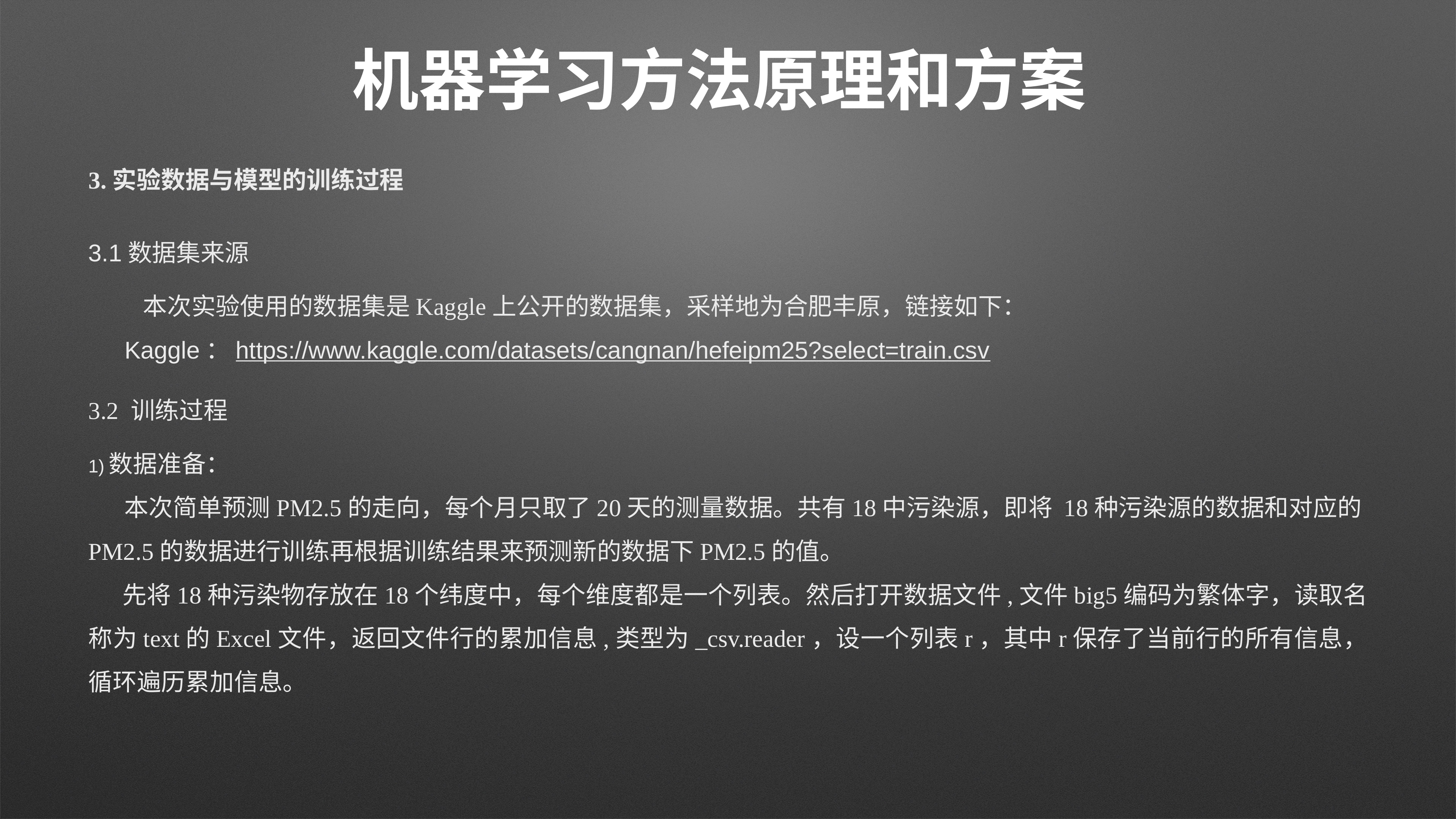

# 机器学习方法原理和方案
3.实验数据与模型的训练过程
3.1数据集来源
	本次实验使用的数据集是Kaggle上公开的数据集，采样地为合肥丰原，链接如下：
   Kaggle：https://www.kaggle.com/datasets/cangnan/hefeipm25?select=train.csv
3.2 训练过程
数据准备：
   本次简单预测PM2.5的走向，每个月只取了20天的测量数据。共有18中污染源，即将 18种污染源的数据和对应的PM2.5的数据进行训练再根据训练结果来预测新的数据下PM2.5的值。
     先将18种污染物存放在18个纬度中，每个维度都是一个列表。然后打开数据文件,文件big5编码为繁体字，读取名称为text的Excel文件，返回文件行的累加信息,类型为_csv.reader，设一个列表r，其中r保存了当前行的所有信息，循环遍历累加信息。